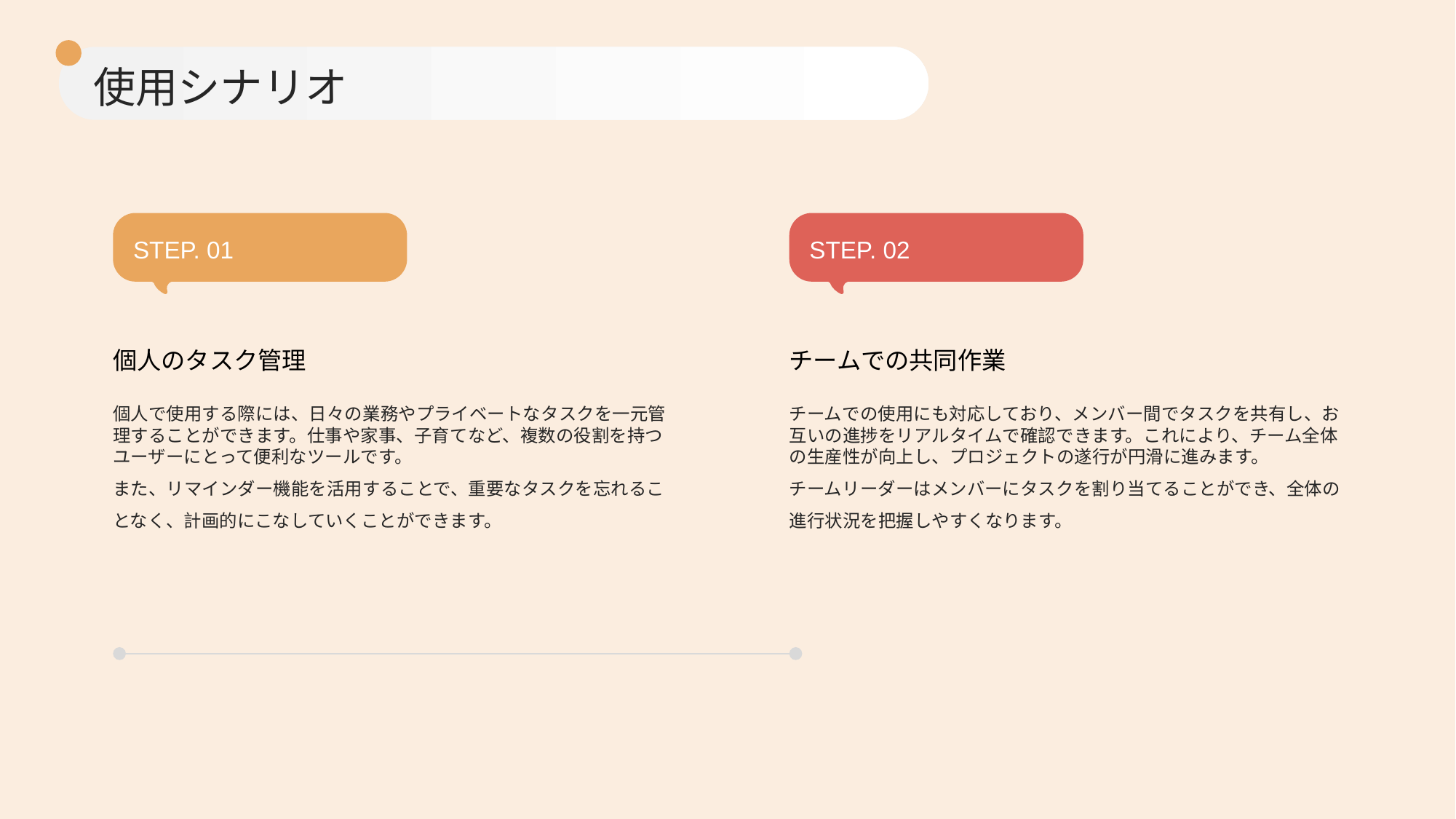

使用シナリオ

STEP. 01
STEP. 02
個人のタスク管理
チームでの共同作業
個人で使用する際には、日々の業務やプライベートなタスクを一元管理することができます。仕事や家事、子育てなど、複数の役割を持つユーザーにとって便利なツールです。
また、リマインダー機能を活用することで、重要なタスクを忘れることなく、計画的にこなしていくことができます。
チームでの使用にも対応しており、メンバー間でタスクを共有し、お互いの進捗をリアルタイムで確認できます。これにより、チーム全体の生産性が向上し、プロジェクトの遂行が円滑に進みます。
チームリーダーはメンバーにタスクを割り当てることができ、全体の進行状況を把握しやすくなります。